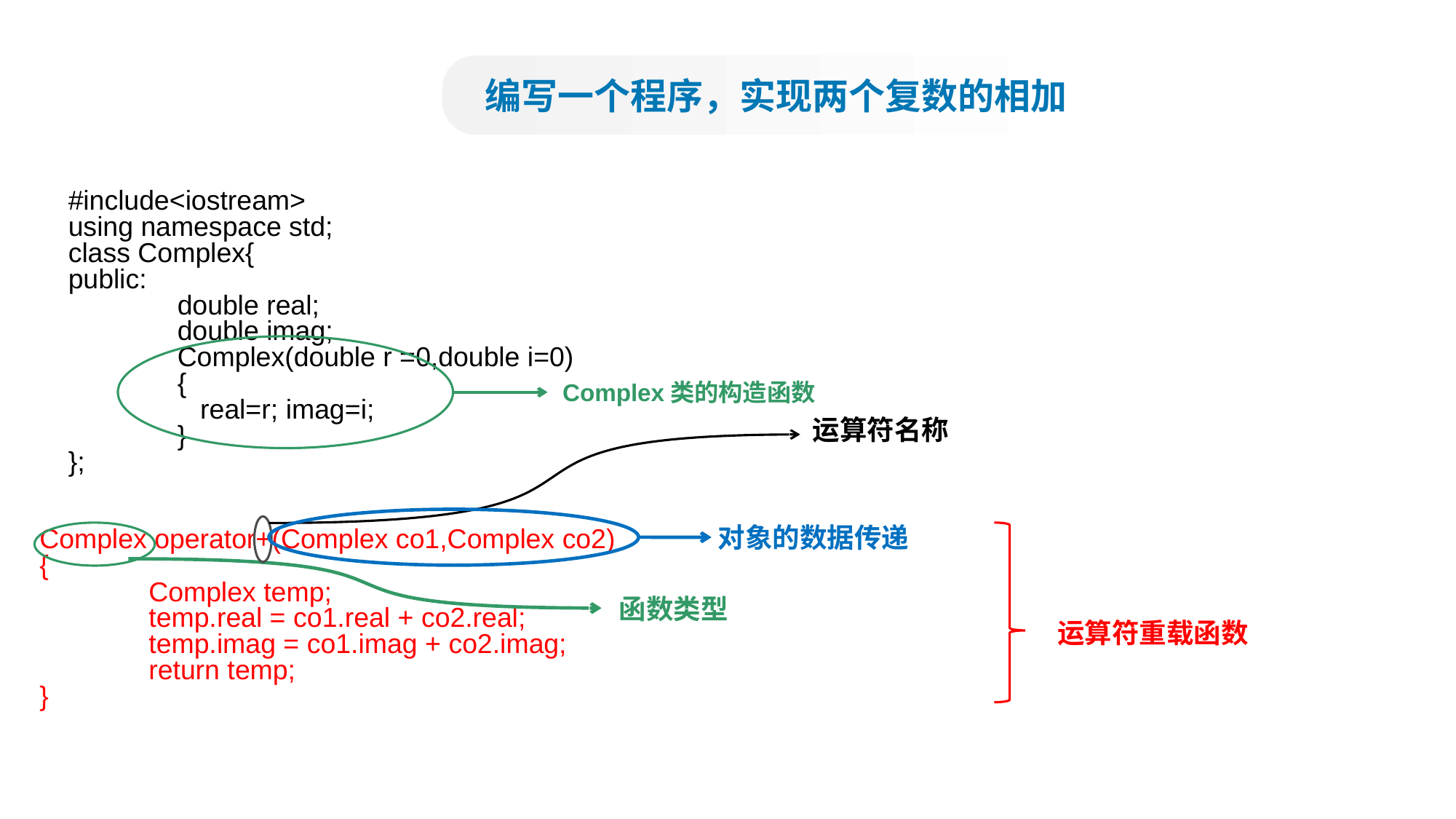

编写一个程序，实现两个复数的相加
#include<iostream>
using namespace std;
class Complex{
public:
	double real;
	double imag;
	Complex(double r =0,double i=0)
	{
	   real=r; imag=i;
	}
};

Complex类的构造函数
运算符名称

对象的数据传递
Complex operator+(Complex co1,Complex co2)
{
	Complex temp;
	temp.real = co1.real + co2.real;
	temp.imag = co1.imag + co2.imag;
	return temp;
}

函数类型

运算符重载函数